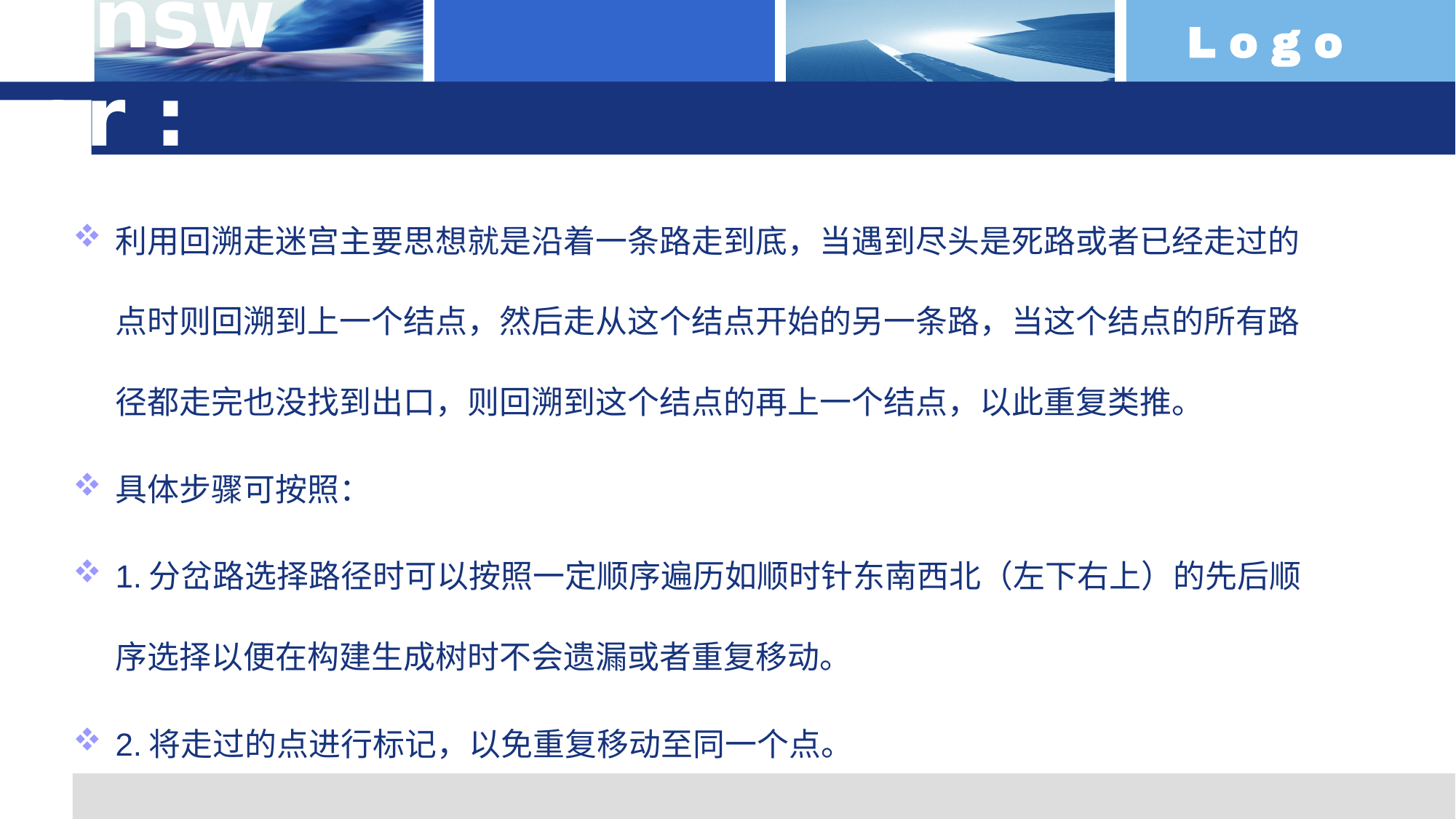

# Answer :
利用回溯走迷宫主要思想就是沿着一条路走到底，当遇到尽头是死路或者已经走过的点时则回溯到上一个结点，然后走从这个结点开始的另一条路，当这个结点的所有路径都走完也没找到出口，则回溯到这个结点的再上一个结点，以此重复类推。
具体步骤可按照：
1.分岔路选择路径时可以按照一定顺序遍历如顺时针东南西北（左下右上）的先后顺序选择以便在构建生成树时不会遗漏或者重复移动。
2.将走过的点进行标记，以免重复移动至同一个点。